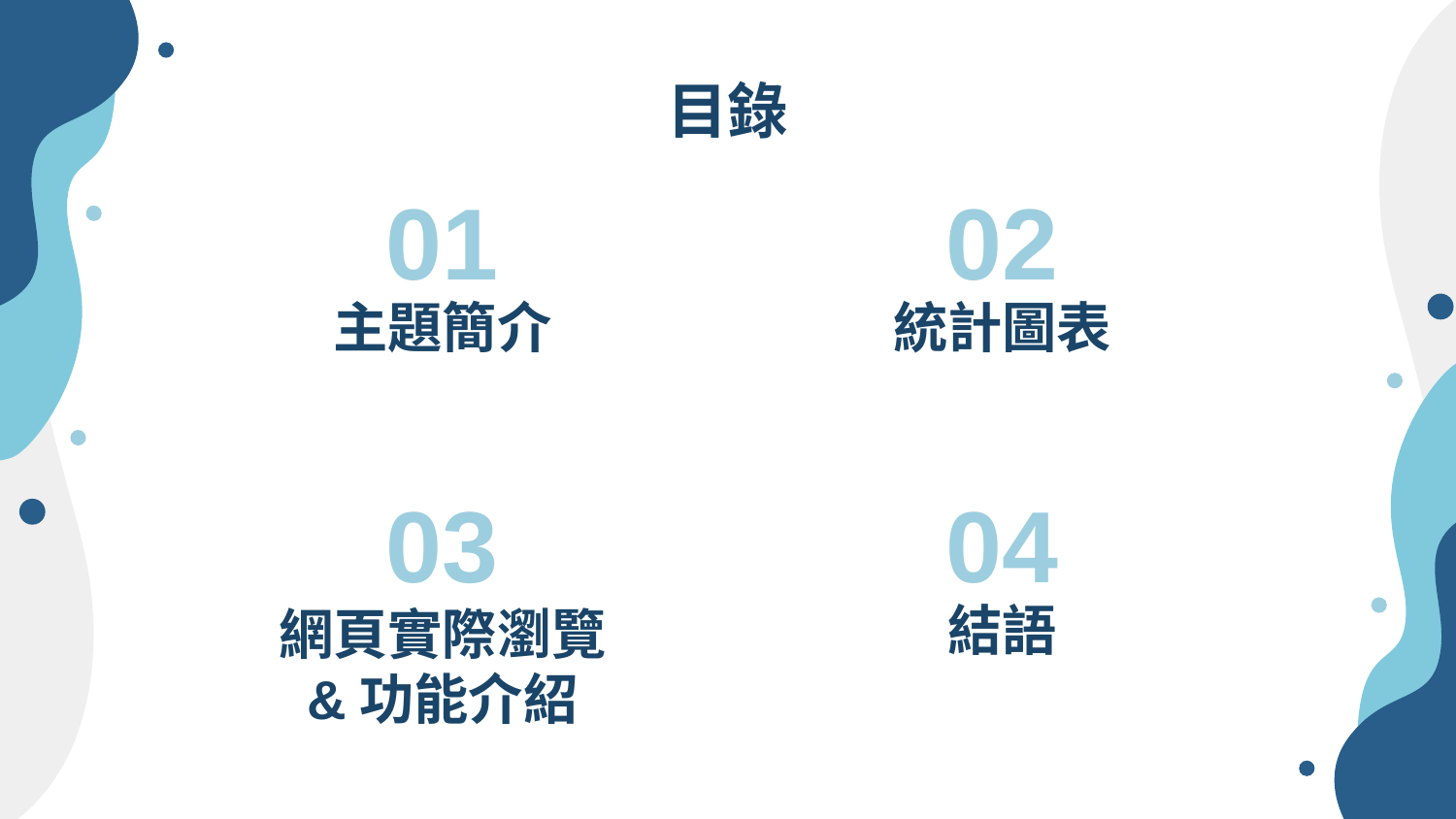

# 目錄
01
02
主題簡介
統計圖表
03
04
結語
網頁實際瀏覽
&功能介紹